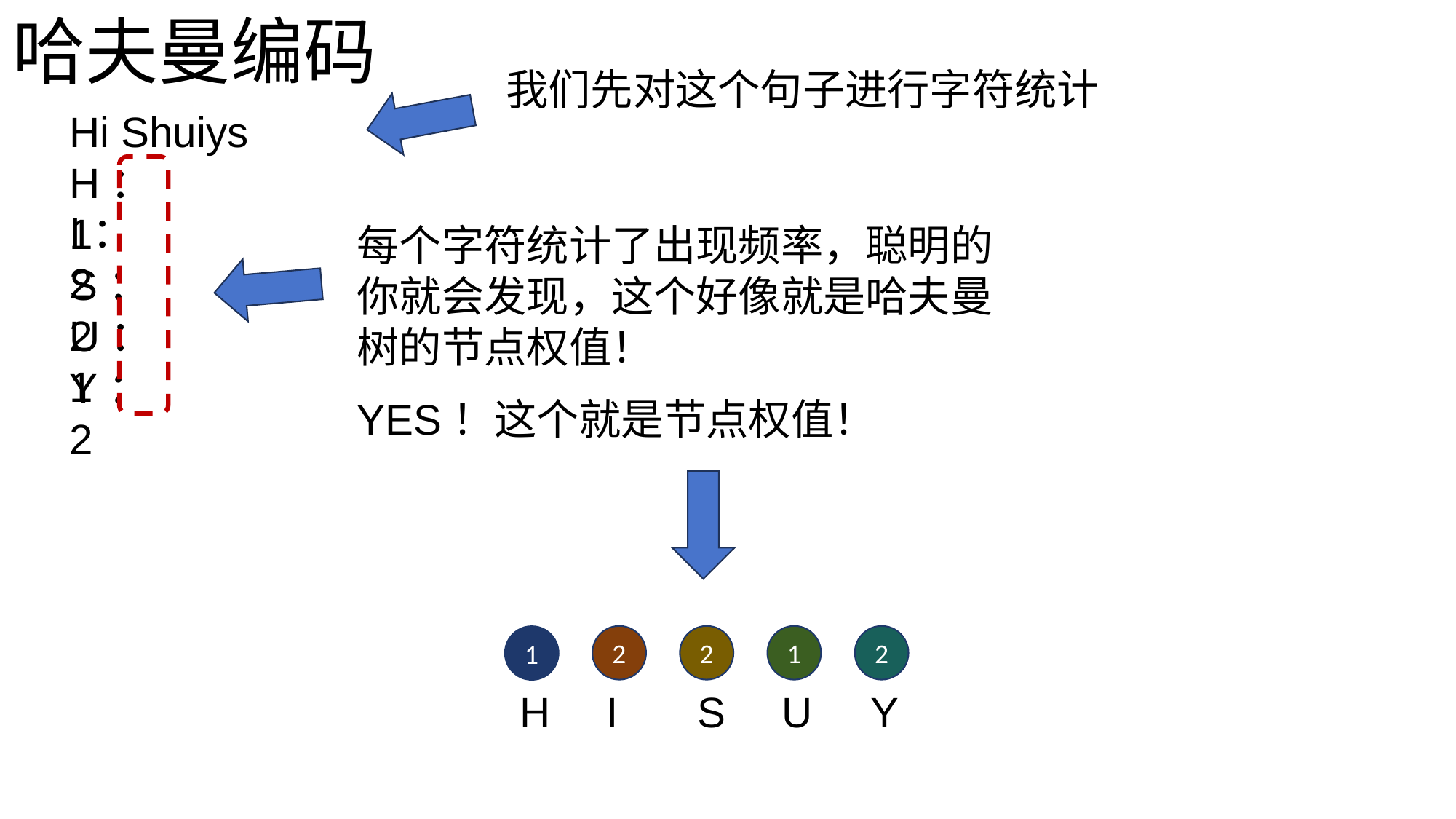

哈夫曼编码
我们先对这个句子进行字符统计

Hi Shuiys
H：1

I：2
每个字符统计了出现频率，聪明的你就会发现，这个好像就是哈夫曼树的节点权值！
S：2

U：1
Y：2
YES！这个就是节点权值！

2
2
1
2
1
H
I
S
U
Y